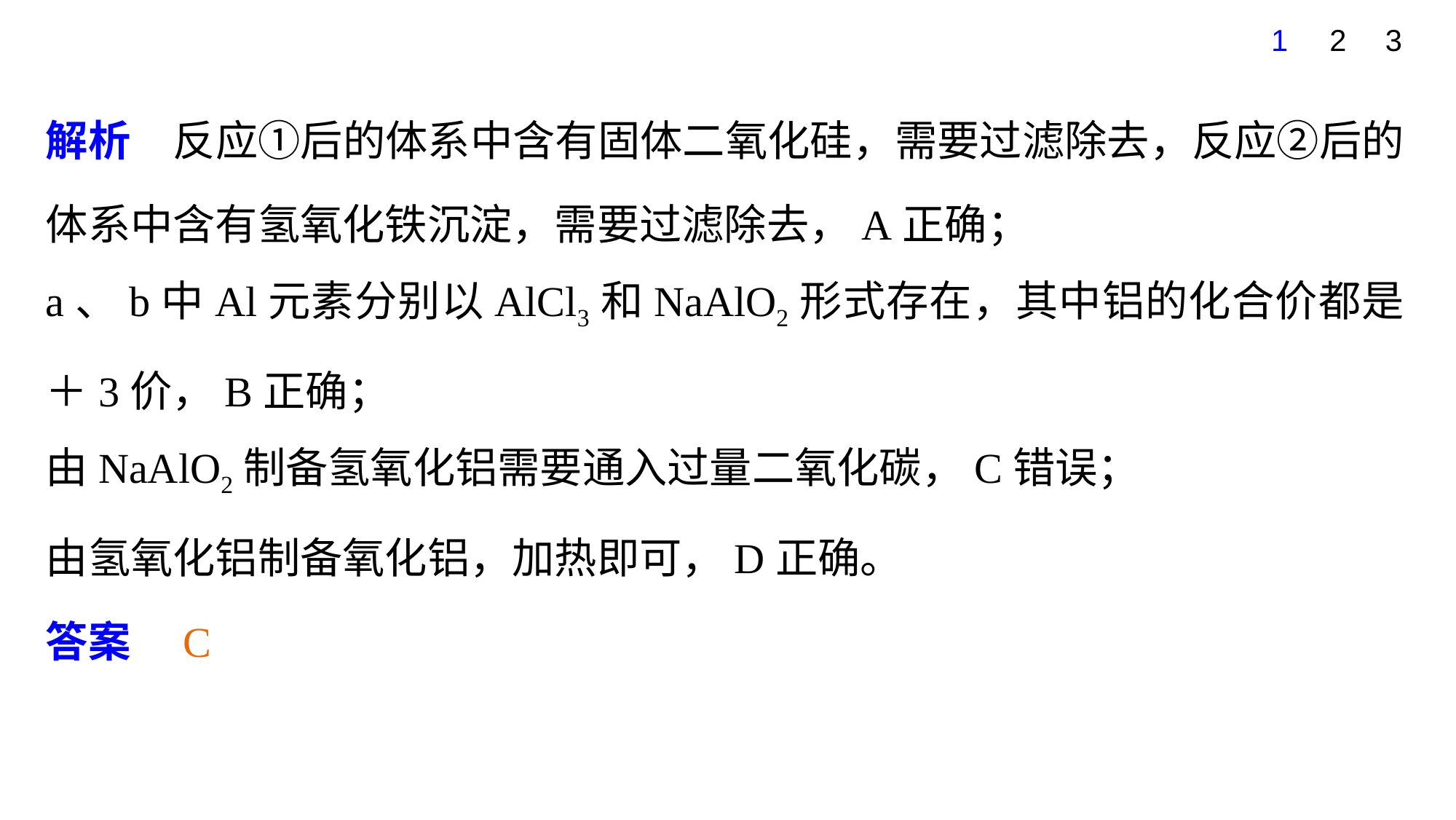

1
2
3
解析　反应①后的体系中含有固体二氧化硅，需要过滤除去，反应②后的体系中含有氢氧化铁沉淀，需要过滤除去，A正确；
a、b中Al元素分别以AlCl3和NaAlO2形式存在，其中铝的化合价都是＋3价，B正确；
由NaAlO2制备氢氧化铝需要通入过量二氧化碳，C错误；
由氢氧化铝制备氧化铝，加热即可，D正确。
答案　C